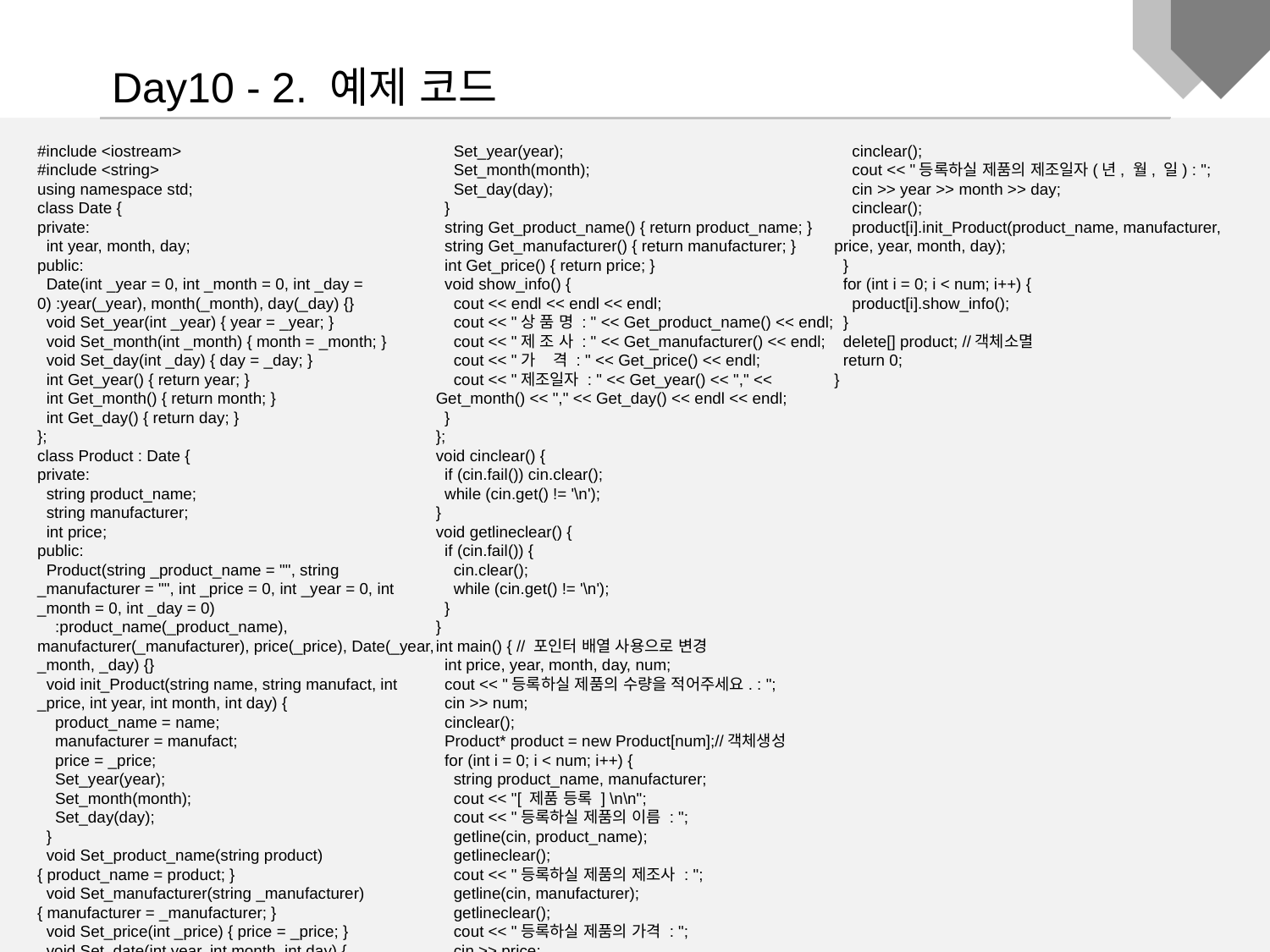

Day10 - 2. 예제 코드
#include <iostream>
#include <string>
using namespace std;
class Date {
private:
  int year, month, day;
public:
  Date(int _year = 0, int _month = 0, int _day = 0) :year(_year), month(_month), day(_day) {}
  void Set_year(int _year) { year = _year; }
  void Set_month(int _month) { month = _month; }
  void Set_day(int _day) { day = _day; }
  int Get_year() { return year; }
  int Get_month() { return month; }
  int Get_day() { return day; }
};
class Product : Date {
private:
  string product_name;
  string manufacturer;
  int price;
public:
  Product(string _product_name = "", string _manufacturer = "", int _price = 0, int _year = 0, int _month = 0, int _day = 0)
    :product_name(_product_name), manufacturer(_manufacturer), price(_price), Date(_year, _month, _day) {}
  void init_Product(string name, string manufact, int _price, int year, int month, int day) {
    product_name = name;
    manufacturer = manufact;
    price = _price;
    Set_year(year);
    Set_month(month);
    Set_day(day);
  }
  void Set_product_name(string product) { product_name = product; }
  void Set_manufacturer(string _manufacturer) { manufacturer = _manufacturer; }
  void Set_price(int _price) { price = _price; }
  void Set_date(int year, int month, int day) {
    Set_year(year);
    Set_month(month);
    Set_day(day);
  }
  string Get_product_name() { return product_name; }
  string Get_manufacturer() { return manufacturer; }
  int Get_price() { return price; }
  void show_info() {
    cout << endl << endl << endl;
    cout << "상 품 명 : " << Get_product_name() << endl;
    cout << "제 조 사 : " << Get_manufacturer() << endl;
    cout << "가    격 : " << Get_price() << endl;
    cout << "제조일자 : " << Get_year() << "," << Get_month() << "," << Get_day() << endl << endl;
  }
};
void cinclear() {
  if (cin.fail()) cin.clear();
  while (cin.get() != '\n');
}
void getlineclear() {
  if (cin.fail()) {
    cin.clear();
    while (cin.get() != '\n');
  }
}
int main() { // 포인터 배열 사용으로 변경
  int price, year, month, day, num;
  cout << "등록하실 제품의 수량을 적어주세요. : ";
  cin >> num;
  cinclear();
  Product* product = new Product[num];//객체생성
  for (int i = 0; i < num; i++) {
    string product_name, manufacturer;
    cout << "[ 제품 등록 ] \n\n";
    cout << "등록하실 제품의 이름 : ";
    getline(cin, product_name);
    getlineclear();
    cout << "등록하실 제품의 제조사 : ";
    getline(cin, manufacturer);
    getlineclear();
    cout << "등록하실 제품의 가격 : ";
    cin >> price;
    cinclear();
    cout << "등록하실 제품의 제조일자(년, 월, 일) : ";
    cin >> year >> month >> day;
    cinclear();
    product[i].init_Product(product_name, manufacturer, price, year, month, day);
  }
  for (int i = 0; i < num; i++) {
    product[i].show_info();
  }
  delete[] product; //객체소멸
  return 0;
}